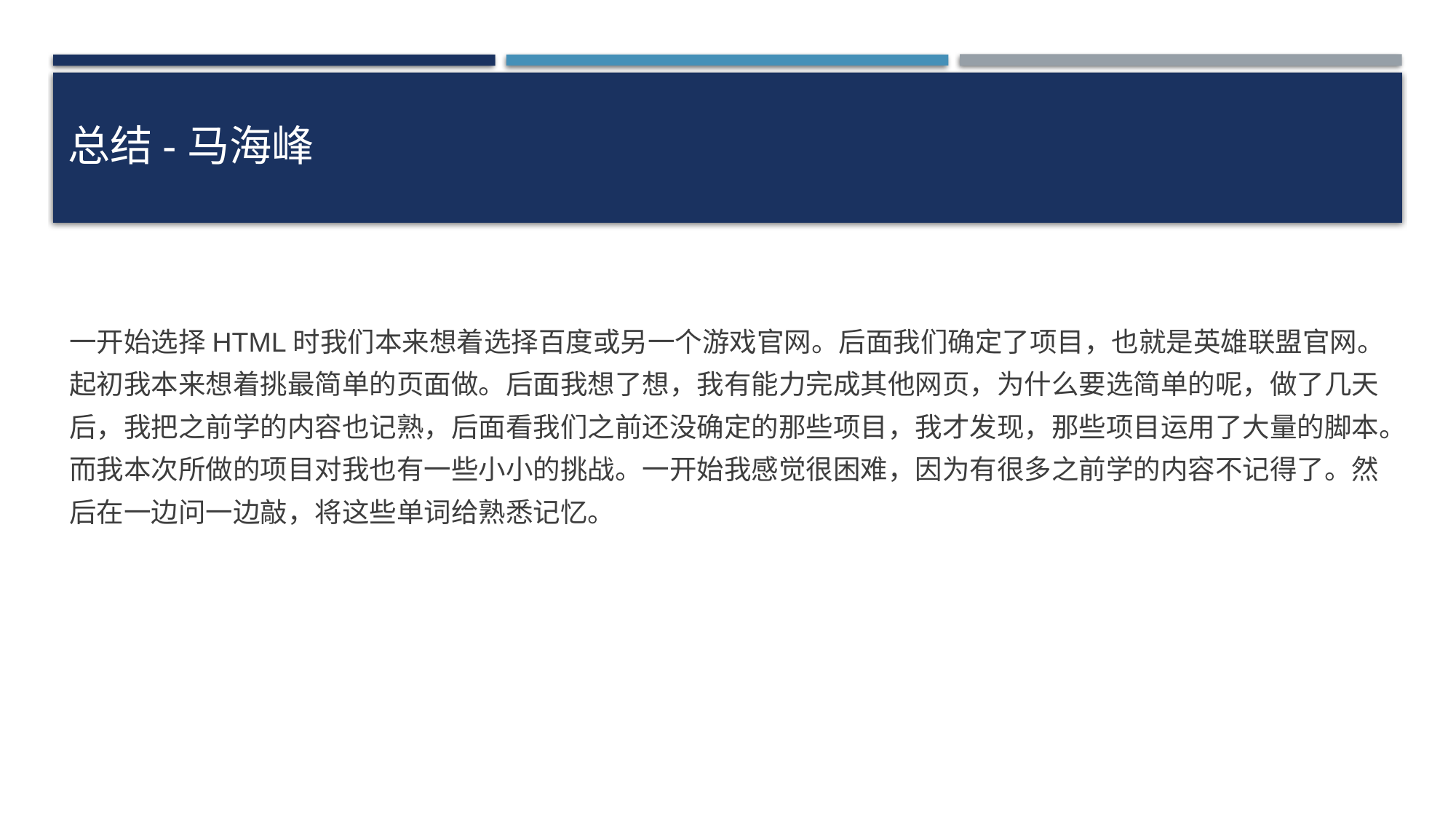

# 总结-马海峰
一开始选择HTML时我们本来想着选择百度或另一个游戏官网。后面我们确定了项目，也就是英雄联盟官网。起初我本来想着挑最简单的页面做。后面我想了想，我有能力完成其他网页，为什么要选简单的呢，做了几天后，我把之前学的内容也记熟，后面看我们之前还没确定的那些项目，我才发现，那些项目运用了大量的脚本。而我本次所做的项目对我也有一些小小的挑战。一开始我感觉很困难，因为有很多之前学的内容不记得了。然后在一边问一边敲，将这些单词给熟悉记忆。